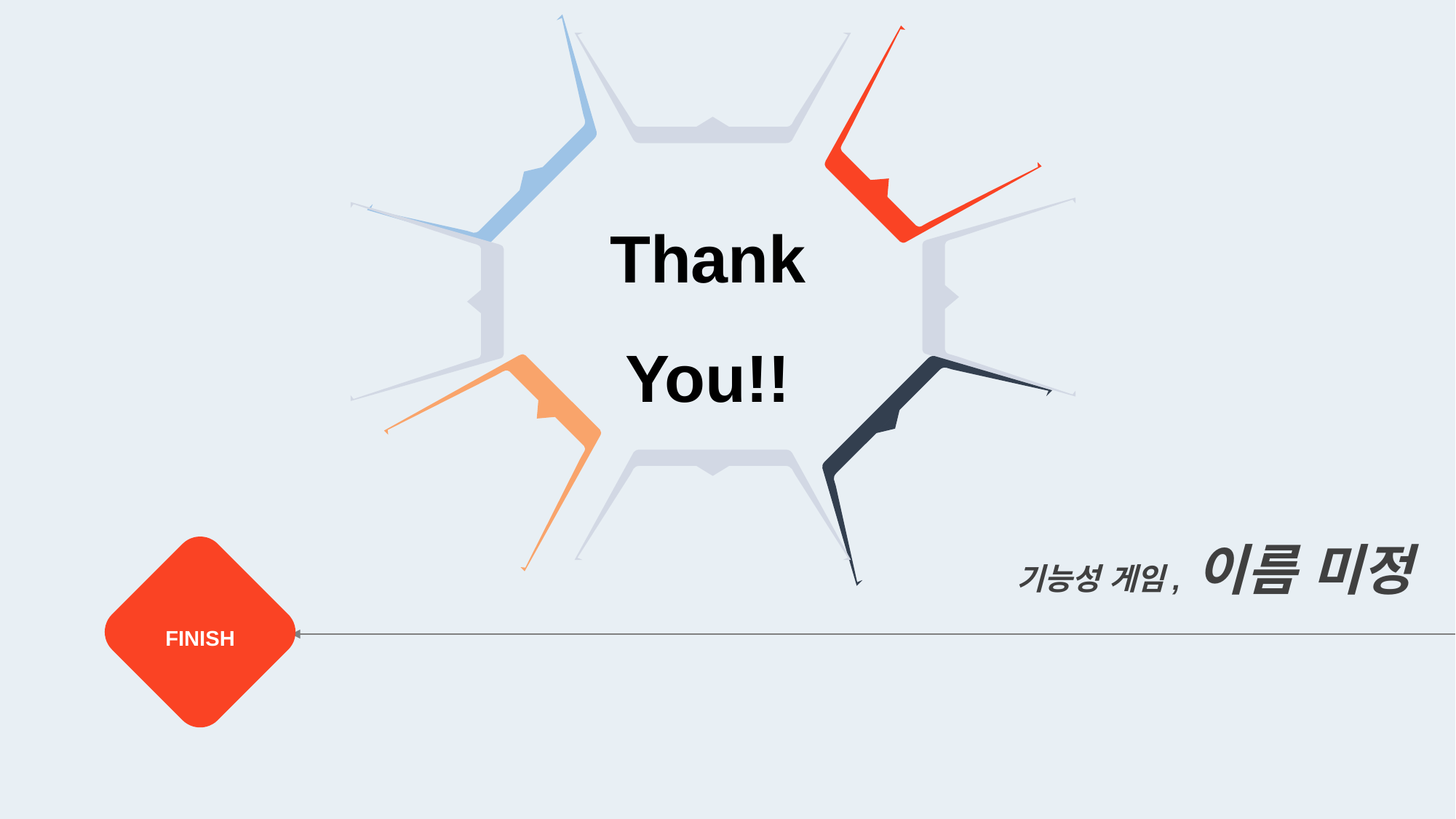

Thank You!!

기능성 게임, 이름 미정

FINISH